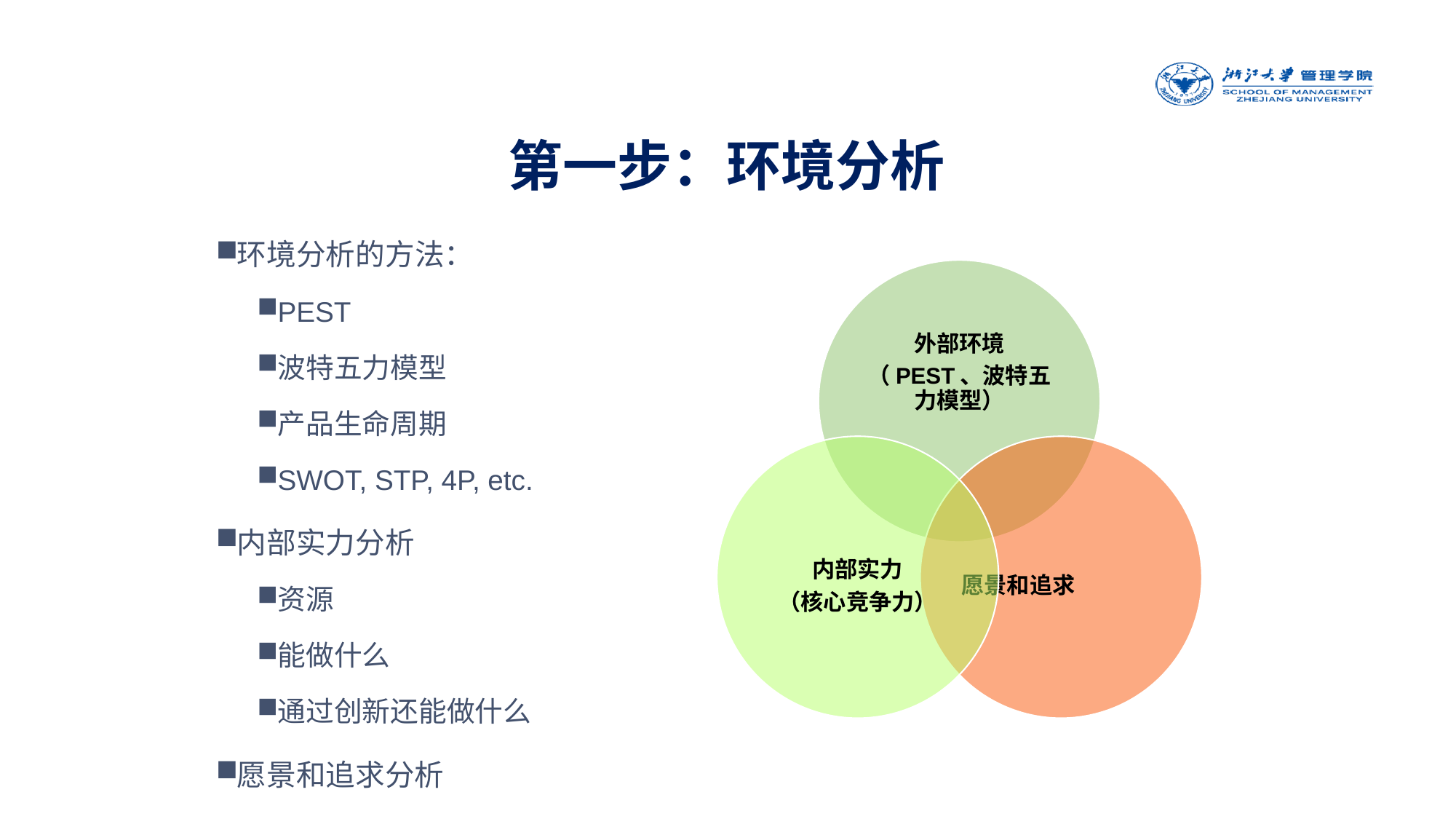

第一步：环境分析
环境分析的方法：
PEST
波特五力模型
产品生命周期
SWOT, STP, 4P, etc.
内部实力分析
资源
能做什么
通过创新还能做什么
愿景和追求分析

外部环境
（PEST、波特五力模型）
愿景和追求
内部实力
（核心竞争力）